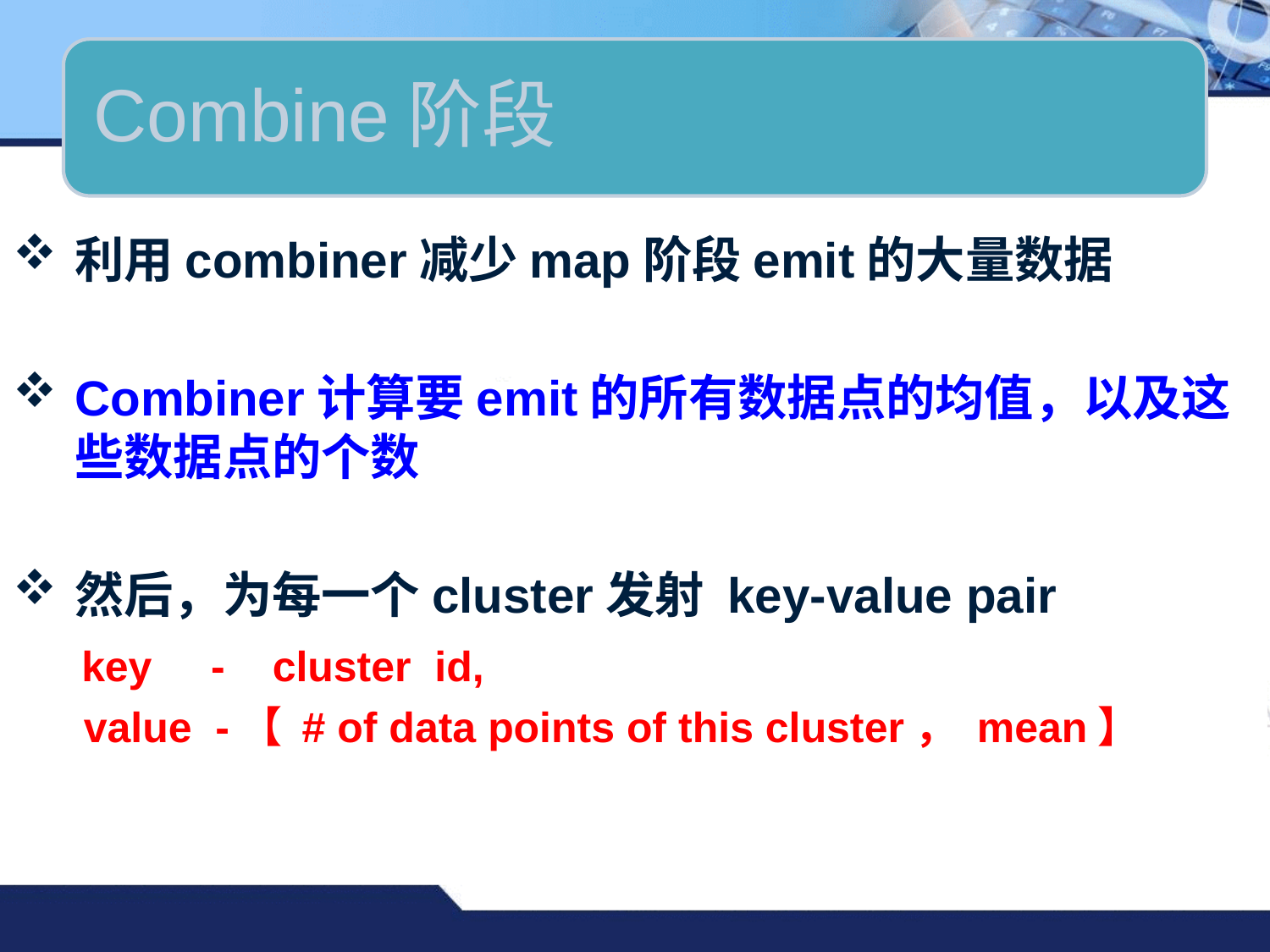

Combine阶段
利用combiner减少map阶段emit的大量数据

Combiner计算要emit的所有数据点的均值，以及这些数据点的个数

然后，为每一个cluster发射 key-value pair
     key     -    cluster  id,
      value  -【 # of data points of this cluster， mean】